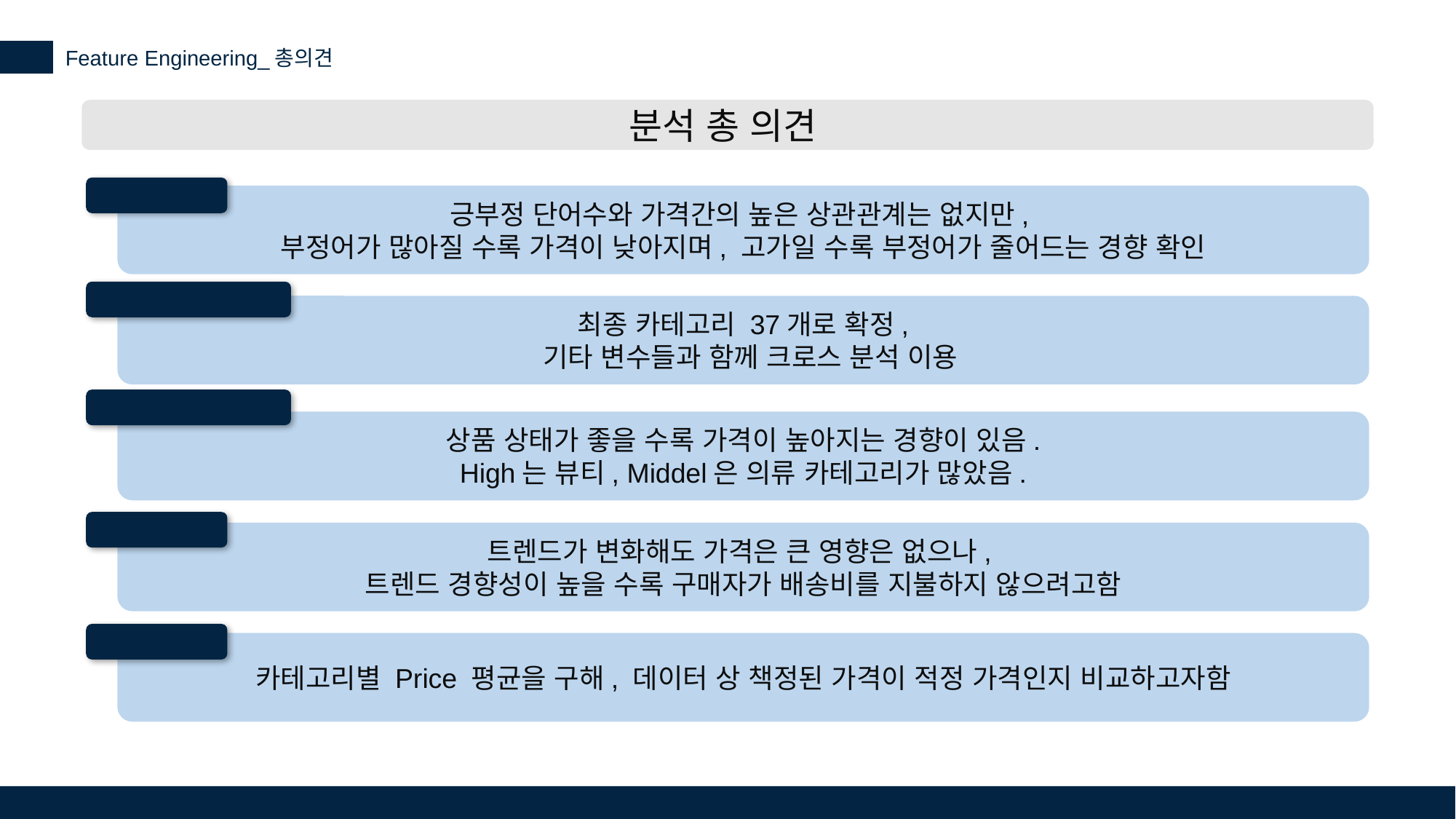

Feature Engineering_총의견
분석 총 의견

긍부정어
긍부정 단어수와 가격간의 높은 상관관계는 없지만,
부정어가 많아질 수록 가격이 낮아지며, 고가일 수록 부정어가 줄어드는 경향 확인
Main_Category
최종 카테고리 37개로 확정,
 기타 변수들과 함께 크로스 분석 이용
Condition_상중하
상품 상태가 좋을 수록 가격이 높아지는 경향이 있음.
High는 뷰티, Middel은 의류 카테고리가 많았음.
트렌드 지수
트렌드가 변화해도 가격은 큰 영향은 없으나,
트렌드 경향성이 높을 수록 구매자가 배송비를 지불하지 않으려고함
Price 평균
카테고리별 Price 평균을 구해, 데이터 상 책정된 가격이 적정 가격인지 비교하고자함